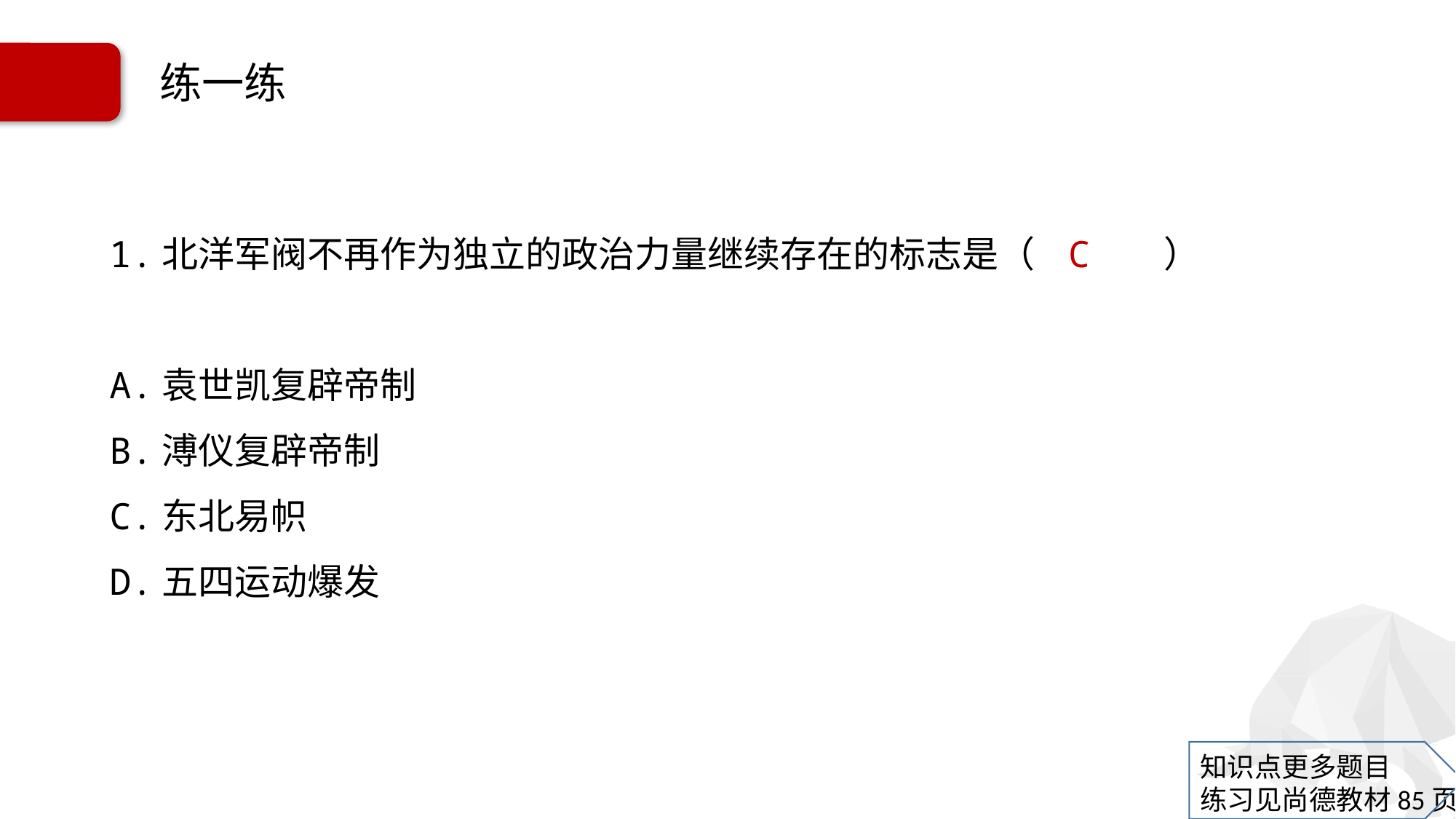

# 练一练
1.北洋军阀不再作为独立的政治力量继续存在的标志是（   C   ）
A.袁世凯复辟帝制
B.溥仪复辟帝制
C.东北易帜
D.五四运动爆发

知识点更多题目
练习见尚德教材85页